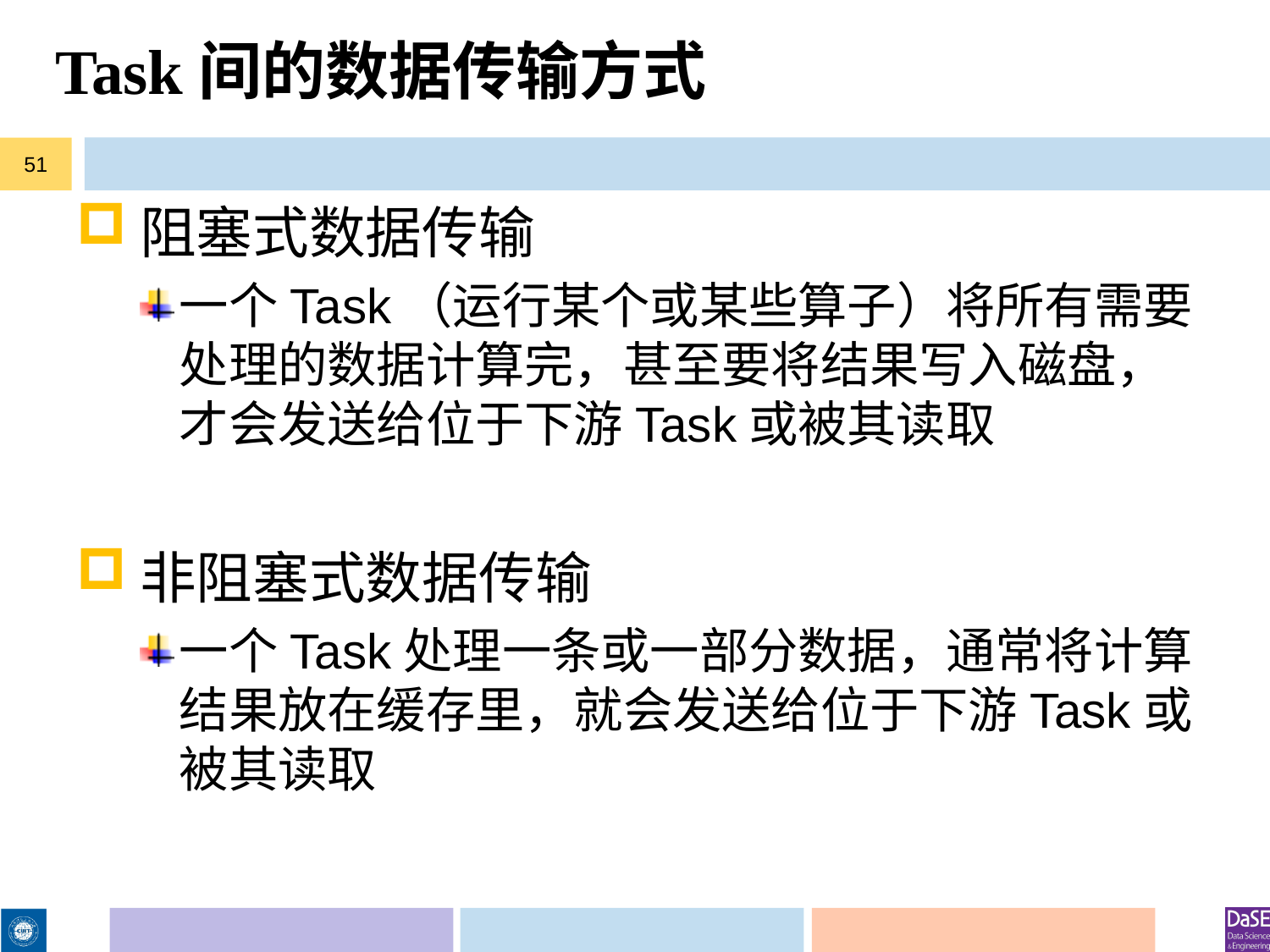

# Task间的数据传输方式
51
阻塞式数据传输
一个Task（运行某个或某些算子）将所有需要处理的数据计算完，甚至要将结果写入磁盘，才会发送给位于下游Task或被其读取

非阻塞式数据传输
一个Task处理一条或一部分数据，通常将计算结果放在缓存里，就会发送给位于下游Task或被其读取